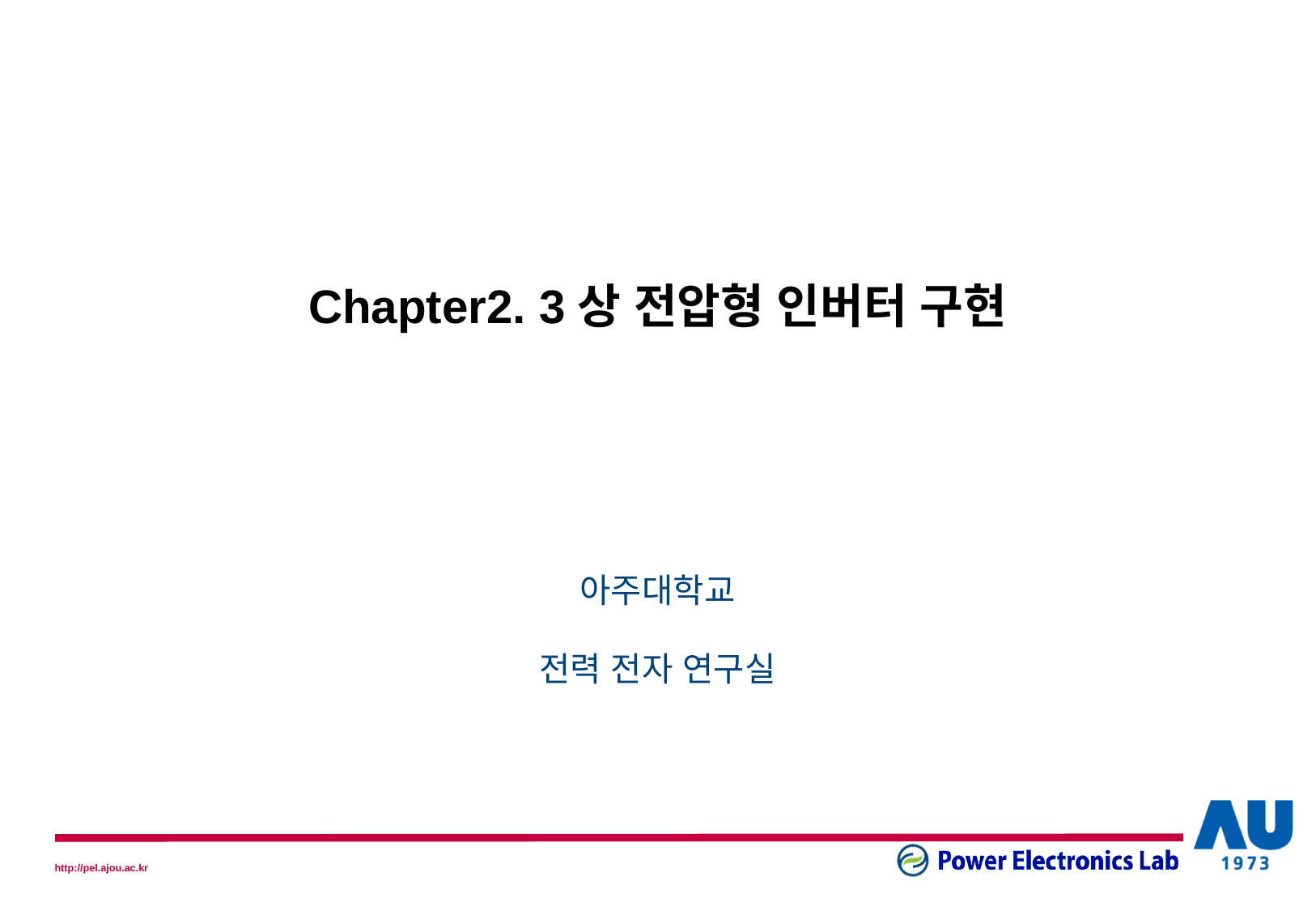

# Chapter2. 3상 전압형 인버터 구현
아주대학교

전력 전자 연구실